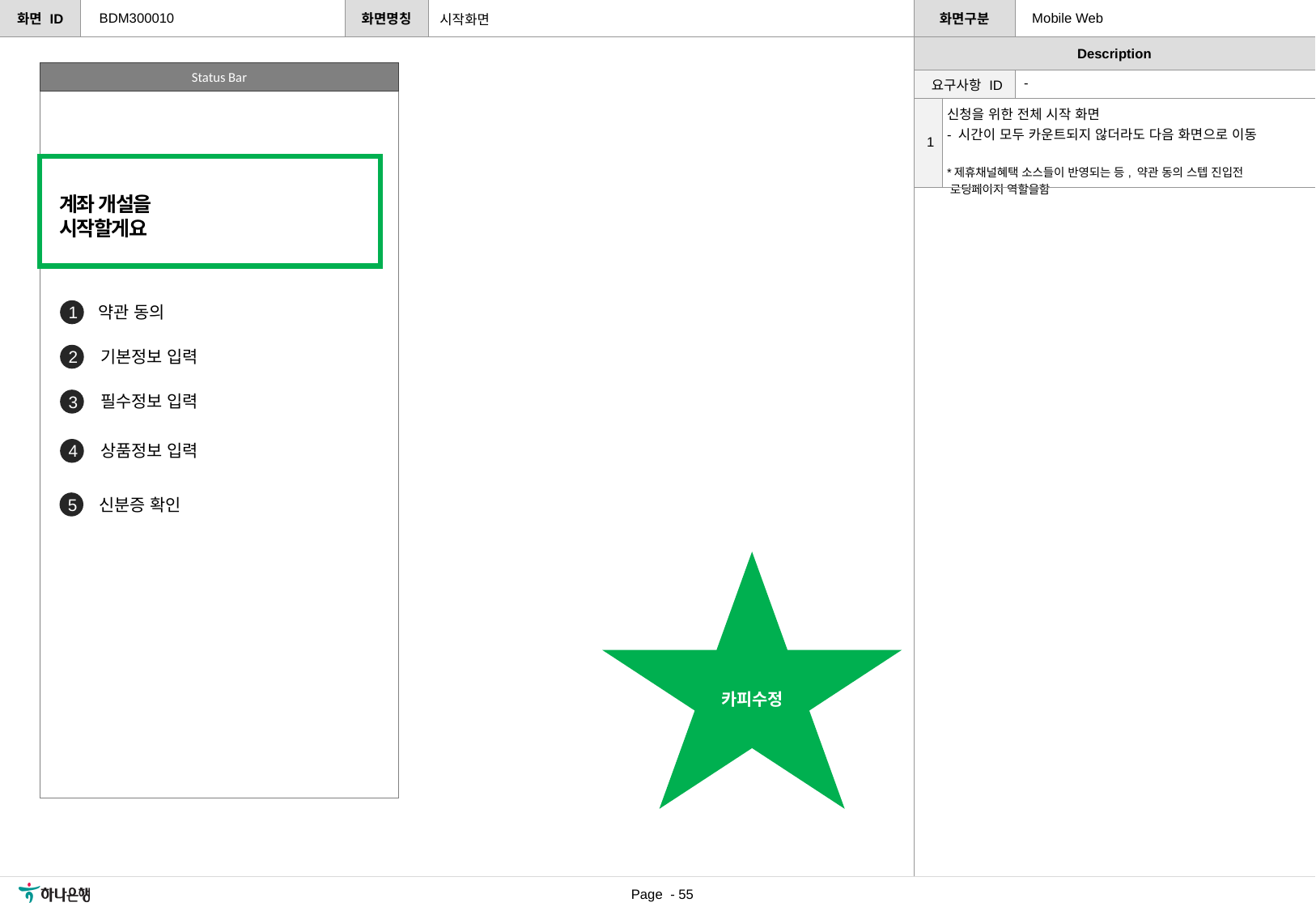

BDM300010
Mobile Web
시작화면
Status Bar

| 요구사항 ID | - |
| --- | --- |
| 1 | 신청을 위한 전체 시작 화면 - 시간이 모두 카운트되지 않더라도 다음 화면으로 이동 \*제휴채널혜택 소스들이 반영되는 등, 약관 동의 스텝 진입전 로딩페이지 역할을함 |
| --- | --- |

계좌 개설을
시작할게요
약관 동의
1
기본정보 입력
2
필수정보 입력
3
상품정보 입력
4
신분증 확인
5
카피수정